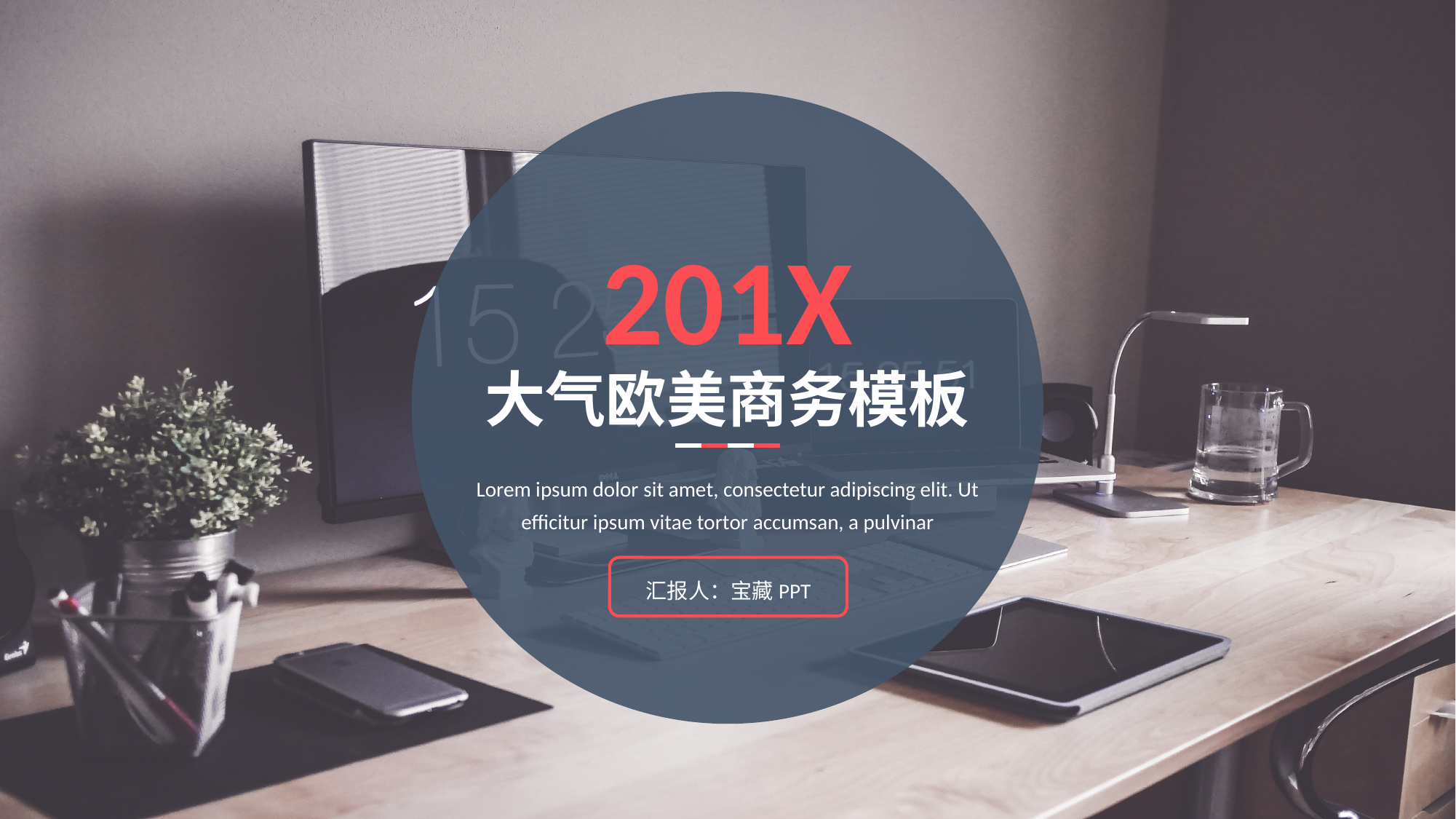

201X
大气欧美商务模板

Lorem ipsum dolor sit amet, consectetur adipiscing elit. Ut efficitur ipsum vitae tortor accumsan, a pulvinar
汇报人：宝藏PPT